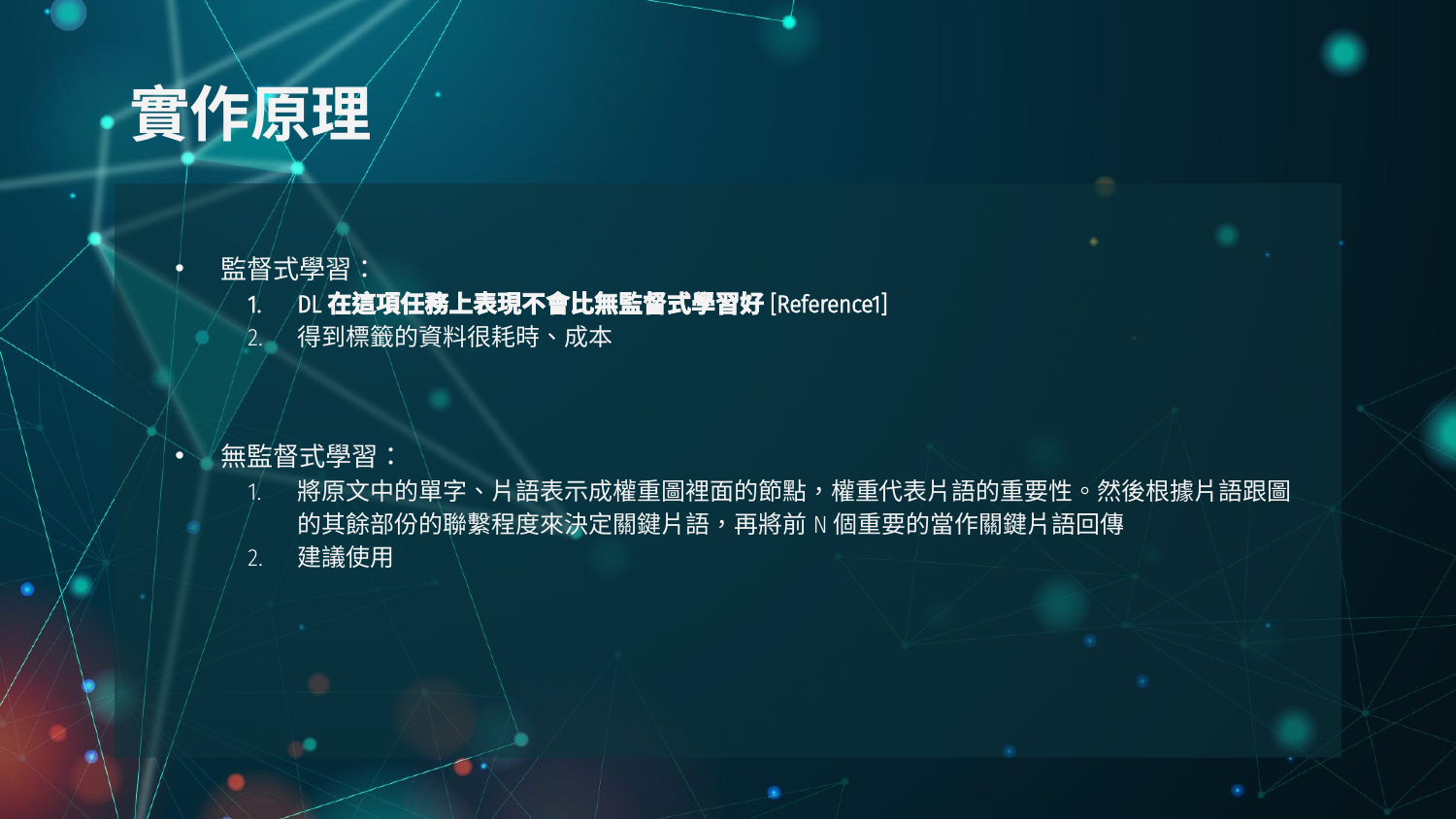

# 實作原理

監督式學習：
DL在這項任務上表現不會比無監督式學習好[Reference1]
得到標籤的資料很耗時、成本

無監督式學習：
將原文中的單字、片語表示成權重圖裡面的節點，權重代表片語的重要性。然後根據片語跟圖的其餘部份的聯繫程度來決定關鍵片語，再將前N個重要的當作關鍵片語回傳
建議使用